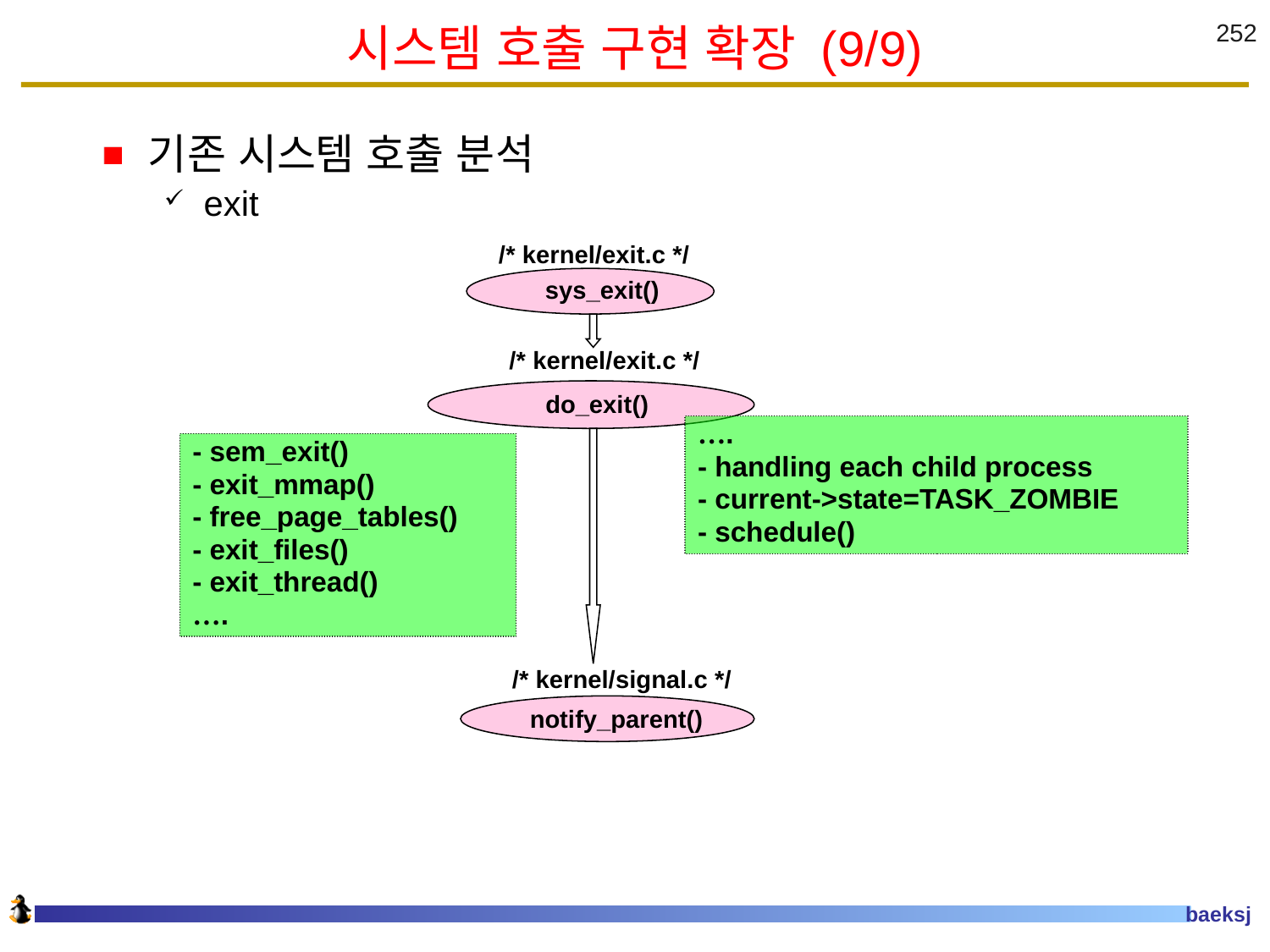

# 시스템 호출 구현 확장 (9/9)
252
기존 시스템 호출 분석
exit
/* kernel/exit.c */
     sys_exit()

/* kernel/exit.c */

do_exit()
….
- handling each child process
- current->state=TASK_ZOMBIE
- schedule()

- sem_exit()
- exit_mmap()
- free_page_tables()
- exit_files()
- exit_thread()
….
/* kernel/signal.c */

 notify_parent()